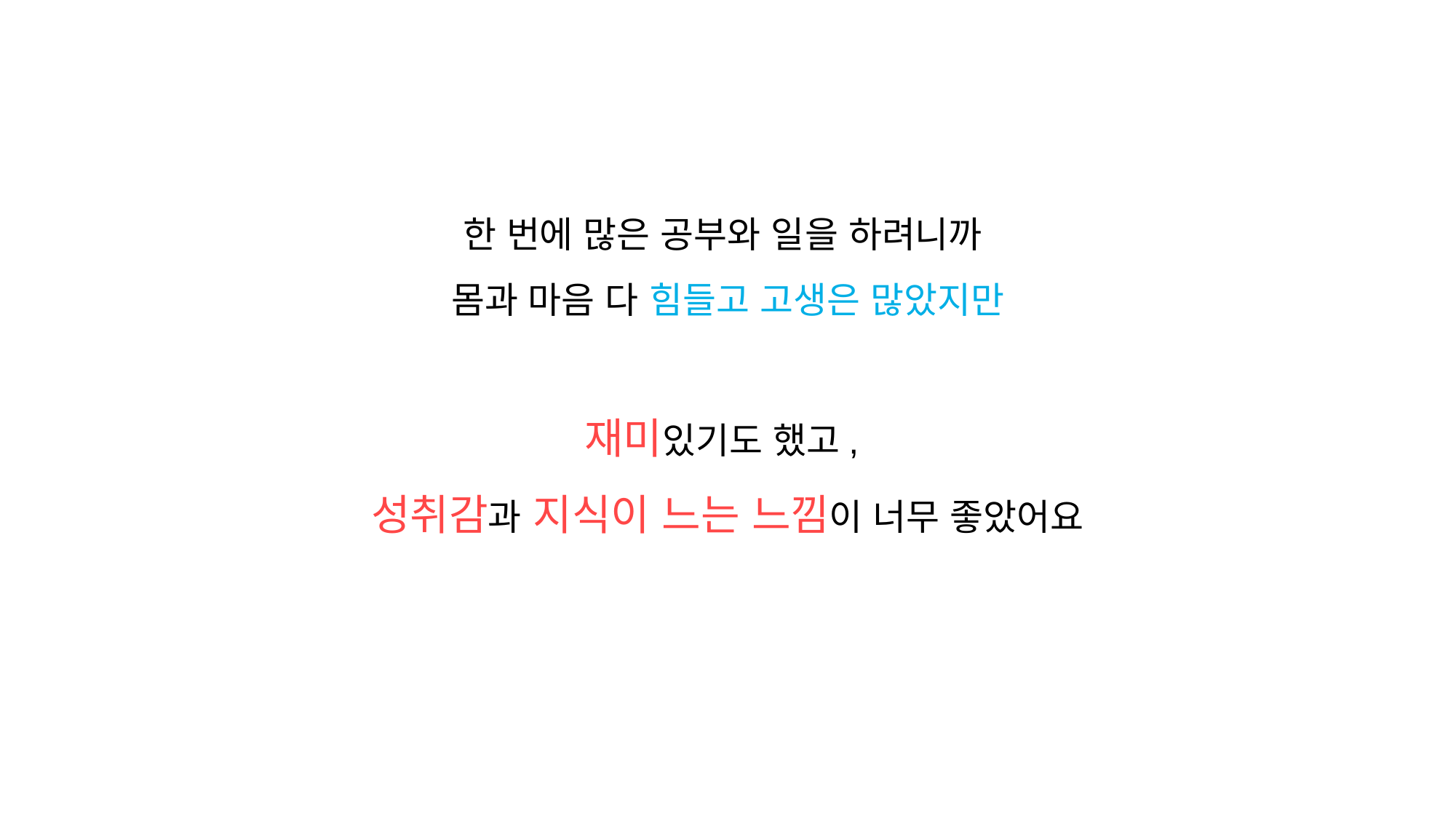

한 번에 많은 공부와 일을 하려니까
몸과 마음 다 힘들고 고생은 많았지만

재미있기도 했고,
성취감과 지식이 느는 느낌이 너무 좋았어요